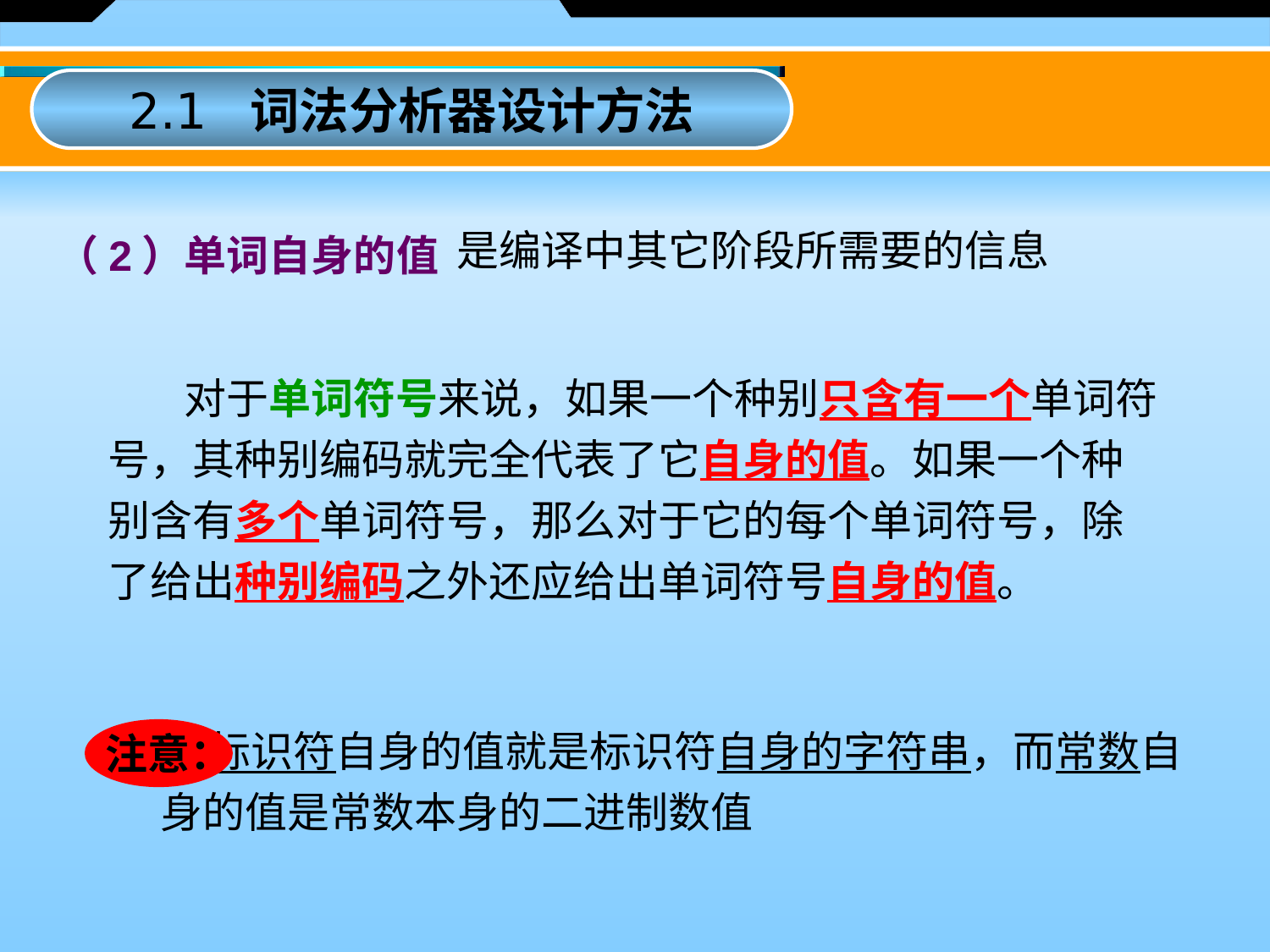

2.1  词法分析器设计方法
是编译中其它阶段所需要的信息
（2）单词自身的值
       对于单词符号来说，如果一个种别只含有一个单词符号，其种别编码就完全代表了它自身的值。如果一个种别含有多个单词符号，那么对于它的每个单词符号，除了给出种别编码之外还应给出单词符号自身的值。
    标识符自身的值就是标识符自身的字符串，而常数自身的值是常数本身的二进制数值
 注意：